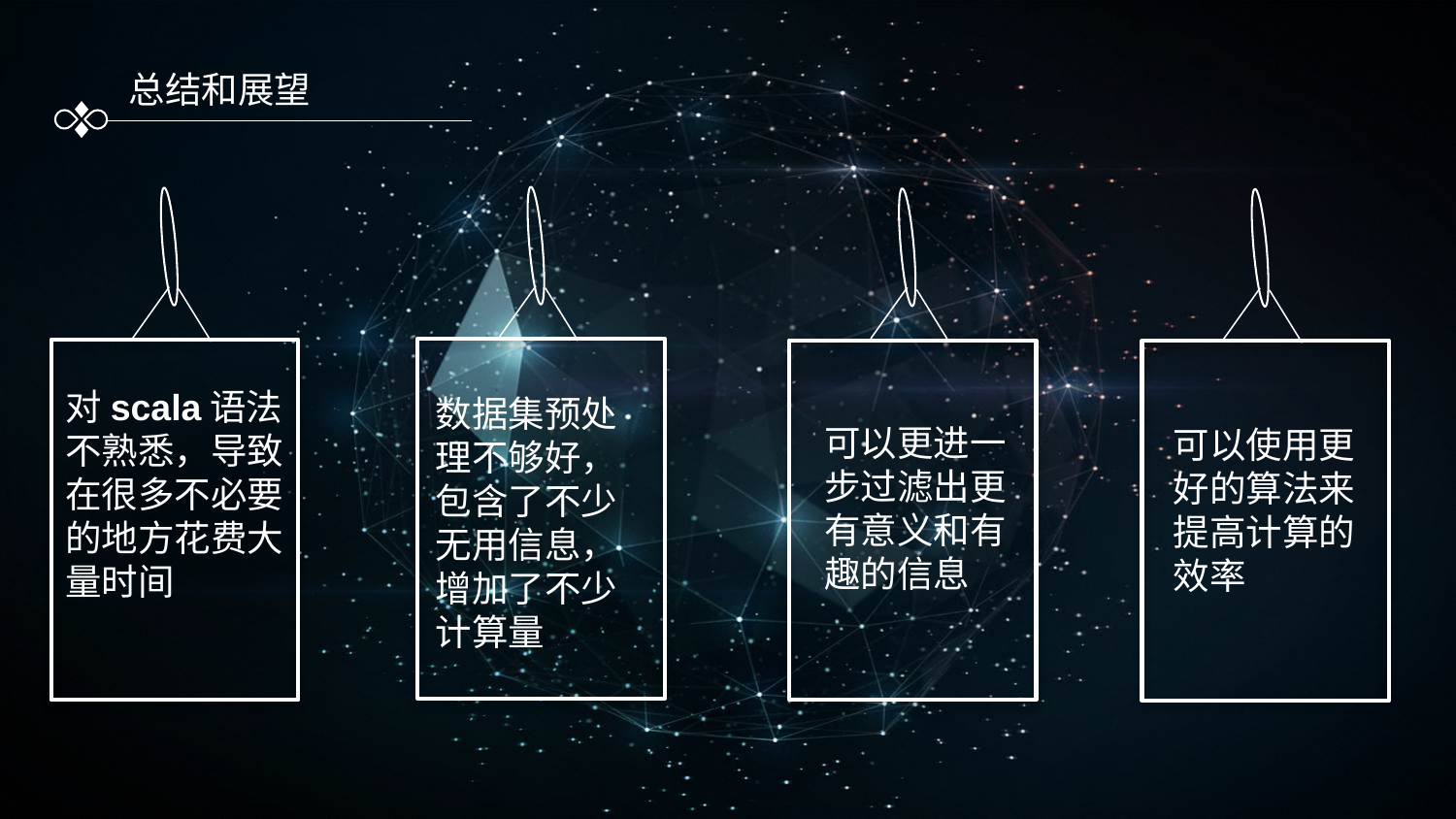

总结和展望

对scala语法不熟悉，导致在很多不必要的地方花费大量时间
数据集预处理不够好，包含了不少无用信息，增加了不少计算量
可以更进一步过滤出更有意义和有趣的信息
可以使用更好的算法来提高计算的效率